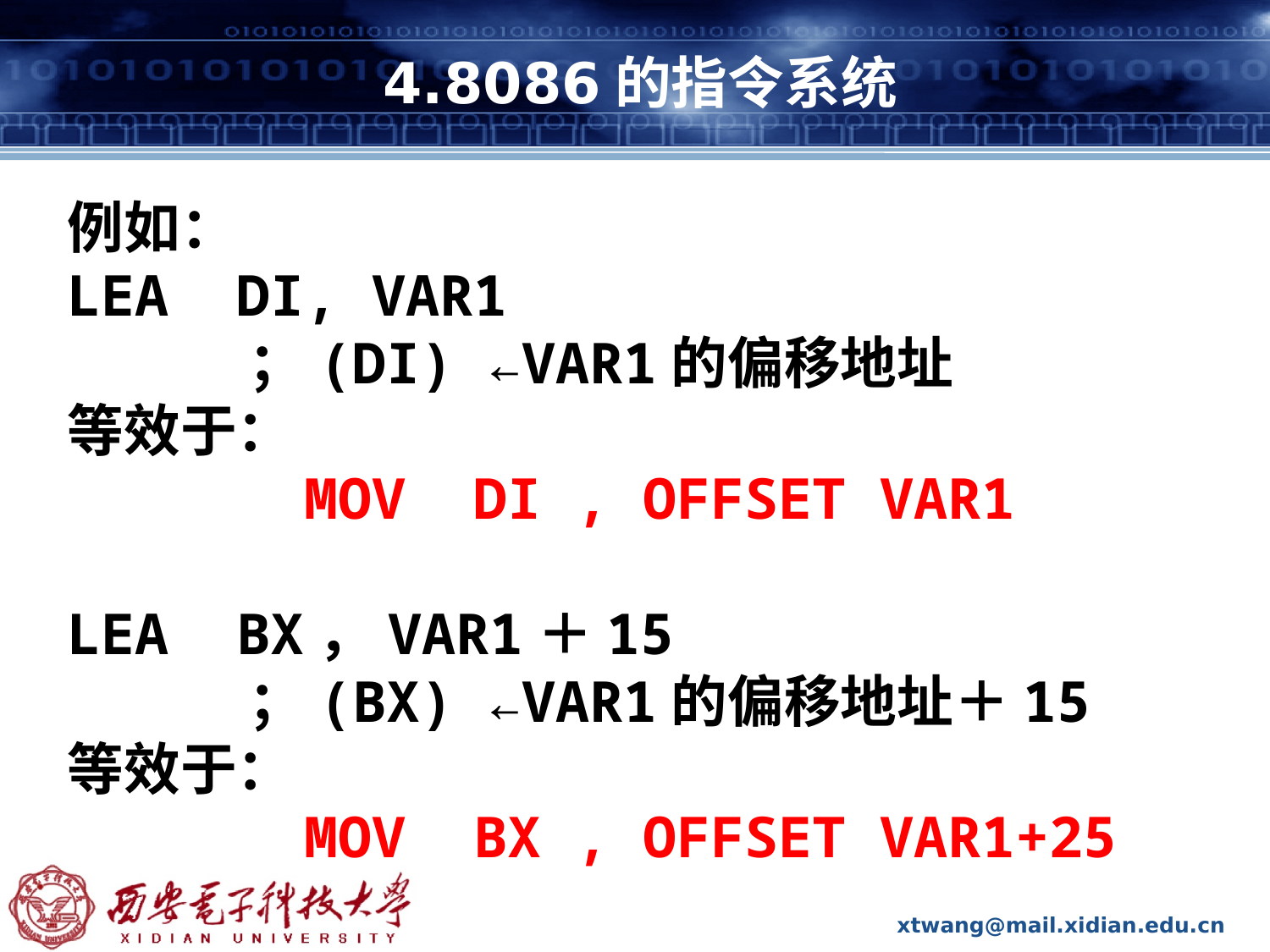

# 4.8086的指令系统
例如：
LEA  DI, VAR1
             ；(DI) ←VAR1的偏移地址
等效于：
       MOV  DI , OFFSET VAR1

LEA  BX，VAR1＋15
             ；(BX) ←VAR1的偏移地址＋15
等效于：
       MOV  BX , OFFSET VAR1+25